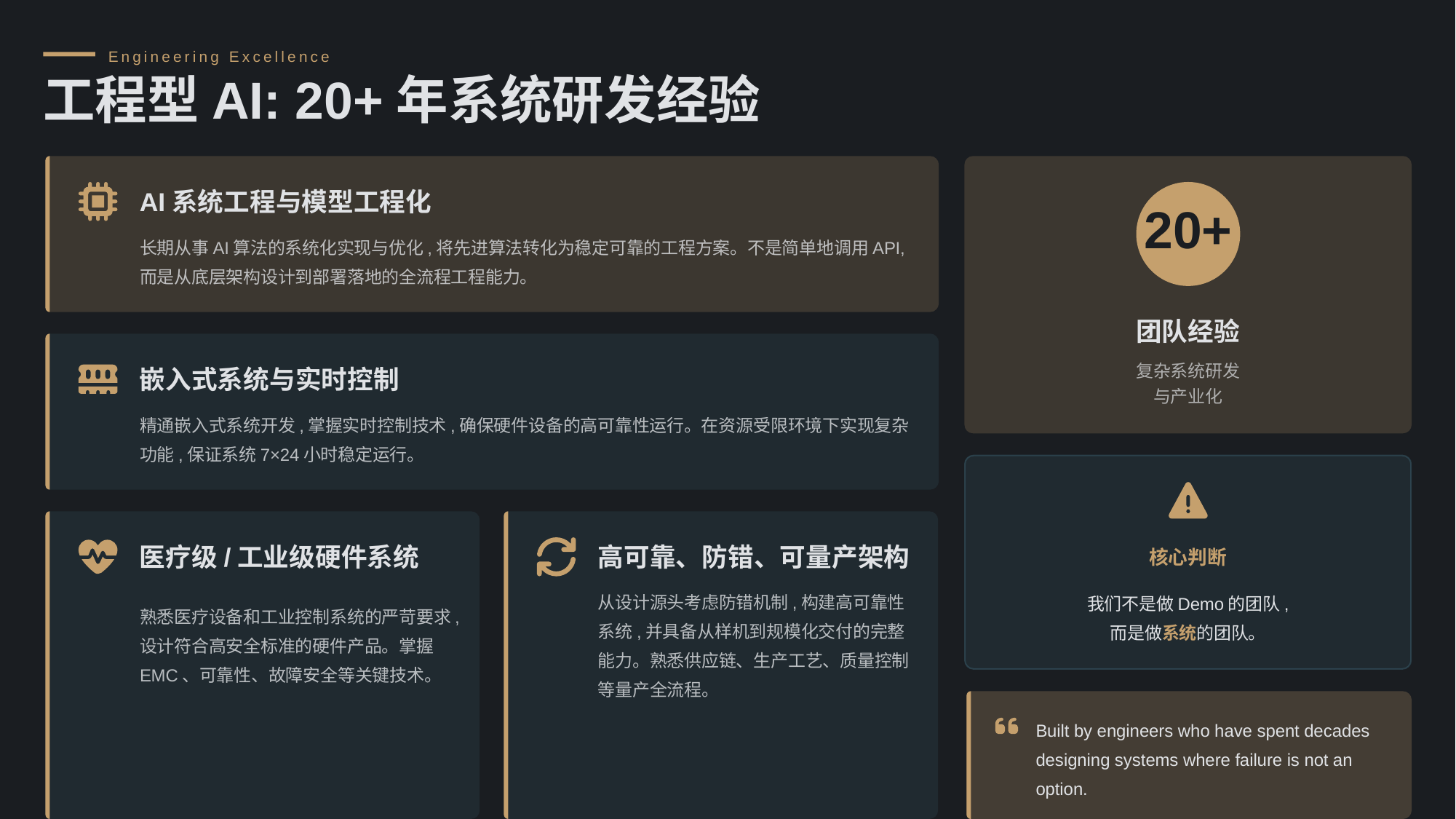

Engineering Excellence

工程型AI: 20+年系统研发经验

AI系统工程与模型工程化

20+
长期从事AI算法的系统化实现与优化,将先进算法转化为稳定可靠的工程方案。不是简单地调用API,而是从底层架构设计到部署落地的全流程工程能力。
团队经验

复杂系统研发
与产业化

嵌入式系统与实时控制
精通嵌入式系统开发,掌握实时控制技术,确保硬件设备的高可靠性运行。在资源受限环境下实现复杂功能,保证系统7×24小时稳定运行。

医疗级/工业级硬件系统

高可靠、防错、可量产架构
核心判断
熟悉医疗设备和工业控制系统的严苛要求,设计符合高安全标准的硬件产品。掌握EMC、可靠性、故障安全等关键技术。
从设计源头考虑防错机制,构建高可靠性系统,并具备从样机到规模化交付的完整能力。熟悉供应链、生产工艺、质量控制等量产全流程。
我们不是做Demo的团队,
而是做系统的团队。

Built by engineers who have spent decades designing systems where failure is not an option.